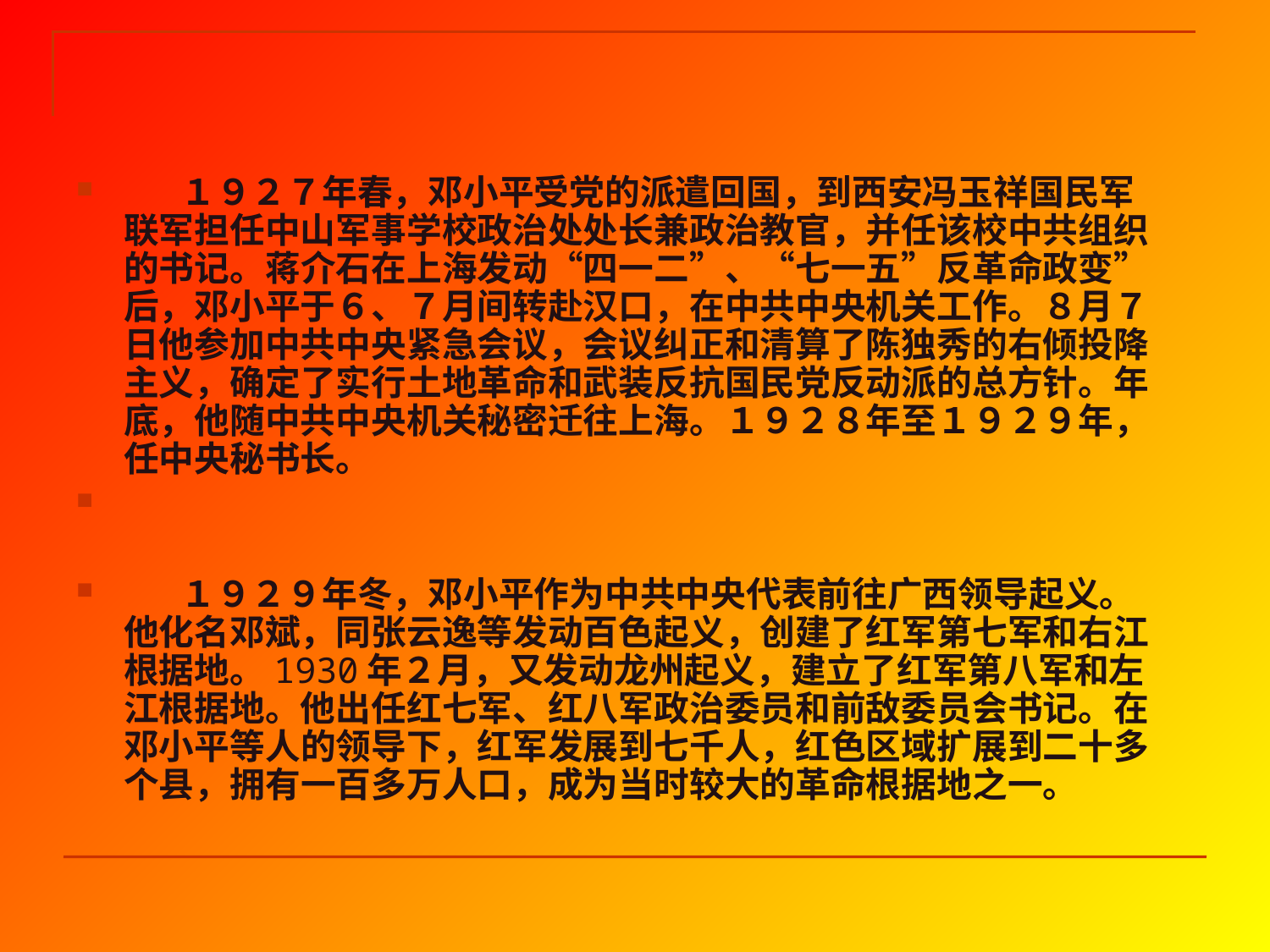

１９２７年春，邓小平受党的派遣回国，到西安冯玉祥国民军联军担任中山军事学校政治处处长兼政治教官，并任该校中共组织的书记。蒋介石在上海发动“四一二”、“七一五”反革命政变”后，邓小平于６、７月间转赴汉口，在中共中央机关工作。８月７日他参加中共中央紧急会议，会议纠正和清算了陈独秀的右倾投降主义，确定了实行土地革命和武装反抗国民党反动派的总方针。年底，他随中共中央机关秘密迁往上海。１９２８年至１９２９年，任中央秘书长。

      １９２９年冬，邓小平作为中共中央代表前往广西领导起义。他化名邓斌，同张云逸等发动百色起义，创建了红军第七军和右江根据地。1930年２月，又发动龙州起义，建立了红军第八军和左江根据地。他出任红七军、红八军政治委员和前敌委员会书记。在邓小平等人的领导下，红军发展到七千人，红色区域扩展到二十多个县，拥有一百多万人口，成为当时较大的革命根据地之一。